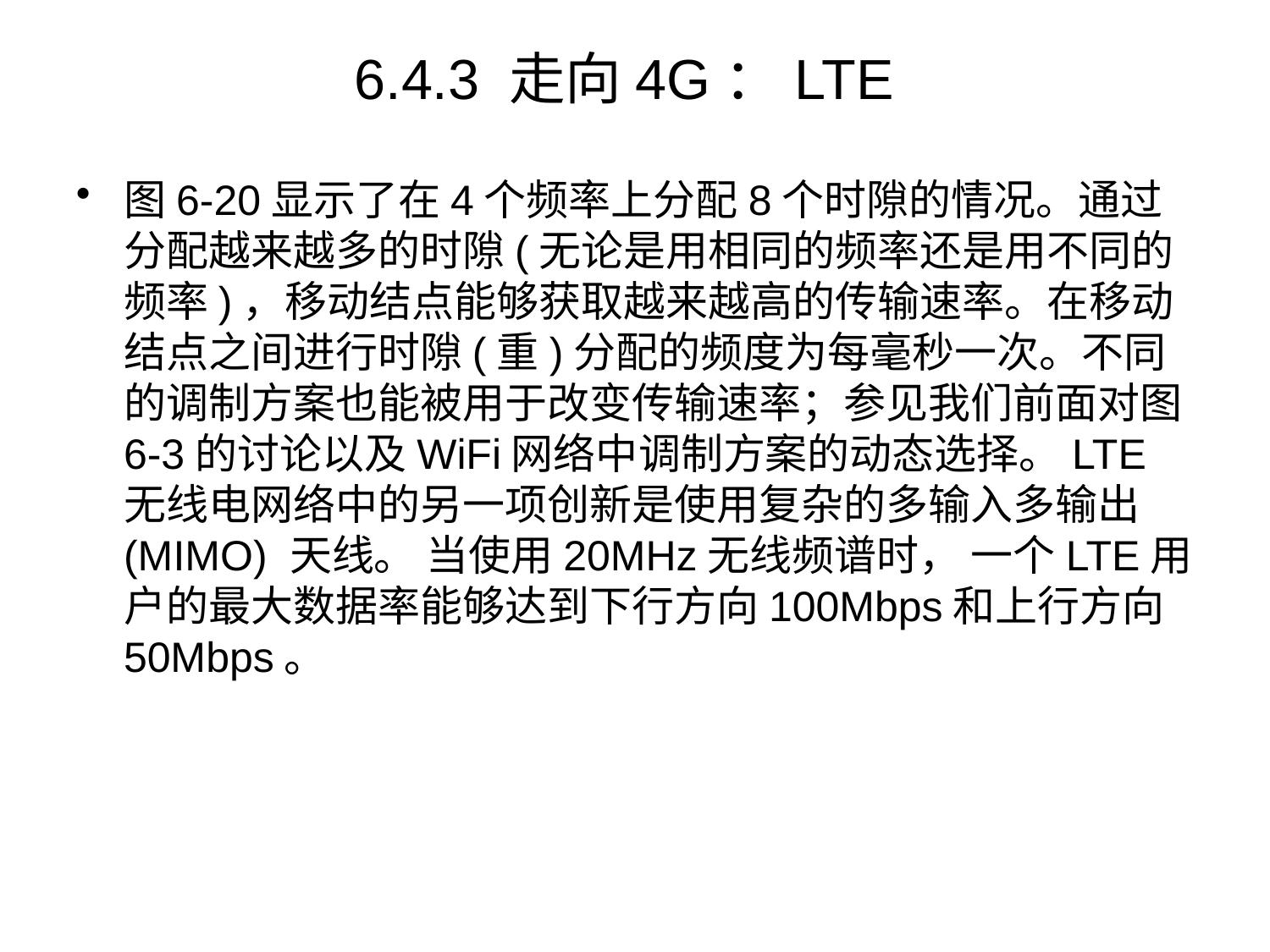

# 6.4.3 走向4G：LTE
图6-20显示了在4个频率上分配8个时隙的情况。通过分配越来越多的时隙(无论是用相同的频率还是用不同的频率)，移动结点能够获取越来越高的传输速率。在移动结点之间进行时隙(重)分配的频度为每毫秒一次。不同的调制方案也能被用于改变传输速率；参见我们前面对图6-3的讨论以及WiFi网络中调制方案的动态选择。LTE无线电网络中的另一项创新是使用复杂的多输入多输出(MIMO) 天线。 当使用20MHz无线频谱时， 一个LTE用户的最大数据率能够达到下行方向100Mbps和上行方向50Mbps。